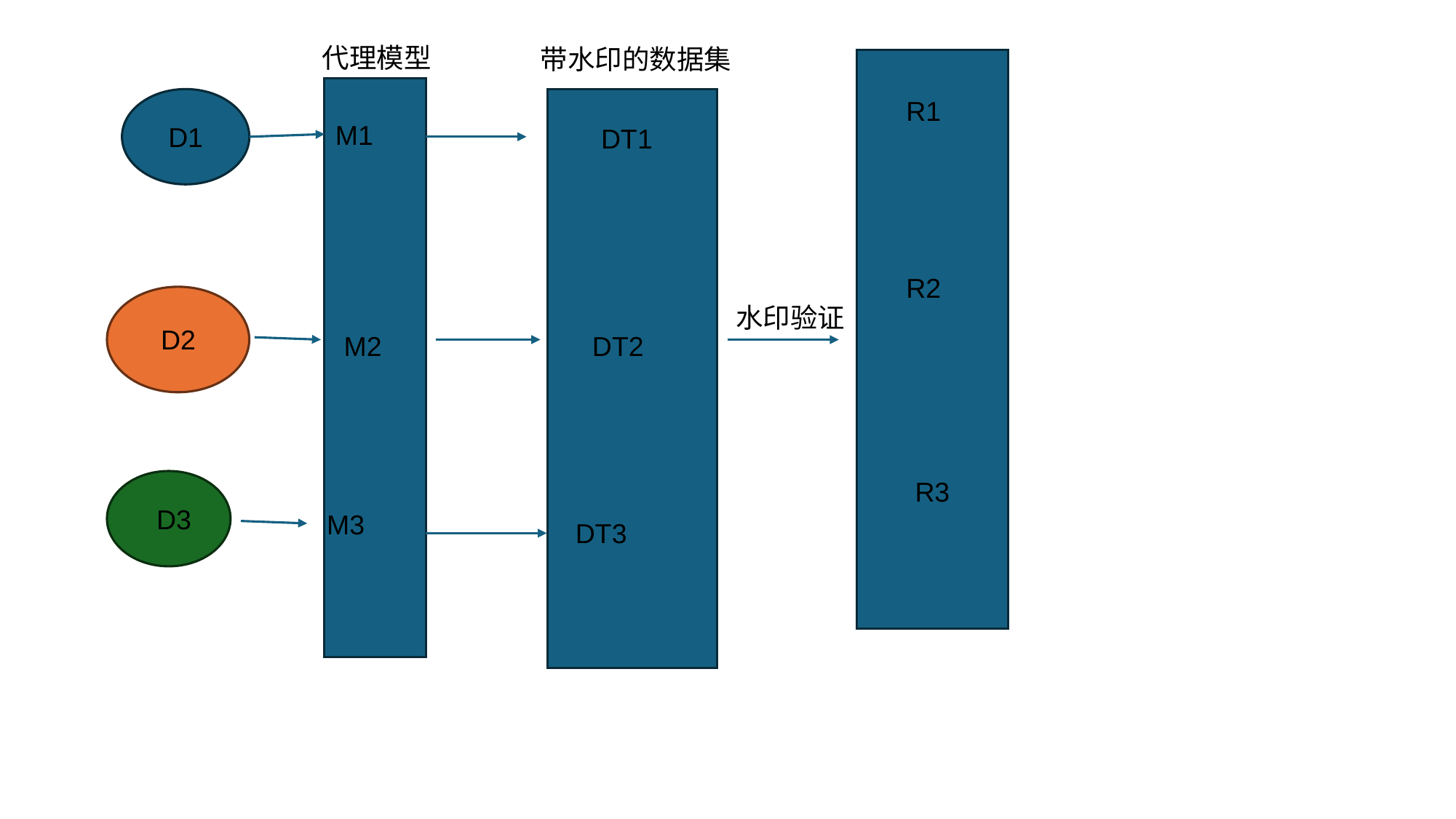

代理模型
带水印的数据集

R1

M1
D1
DT1
R2

水印验证
D2
M2
DT2
R3

D3
M3
DT3